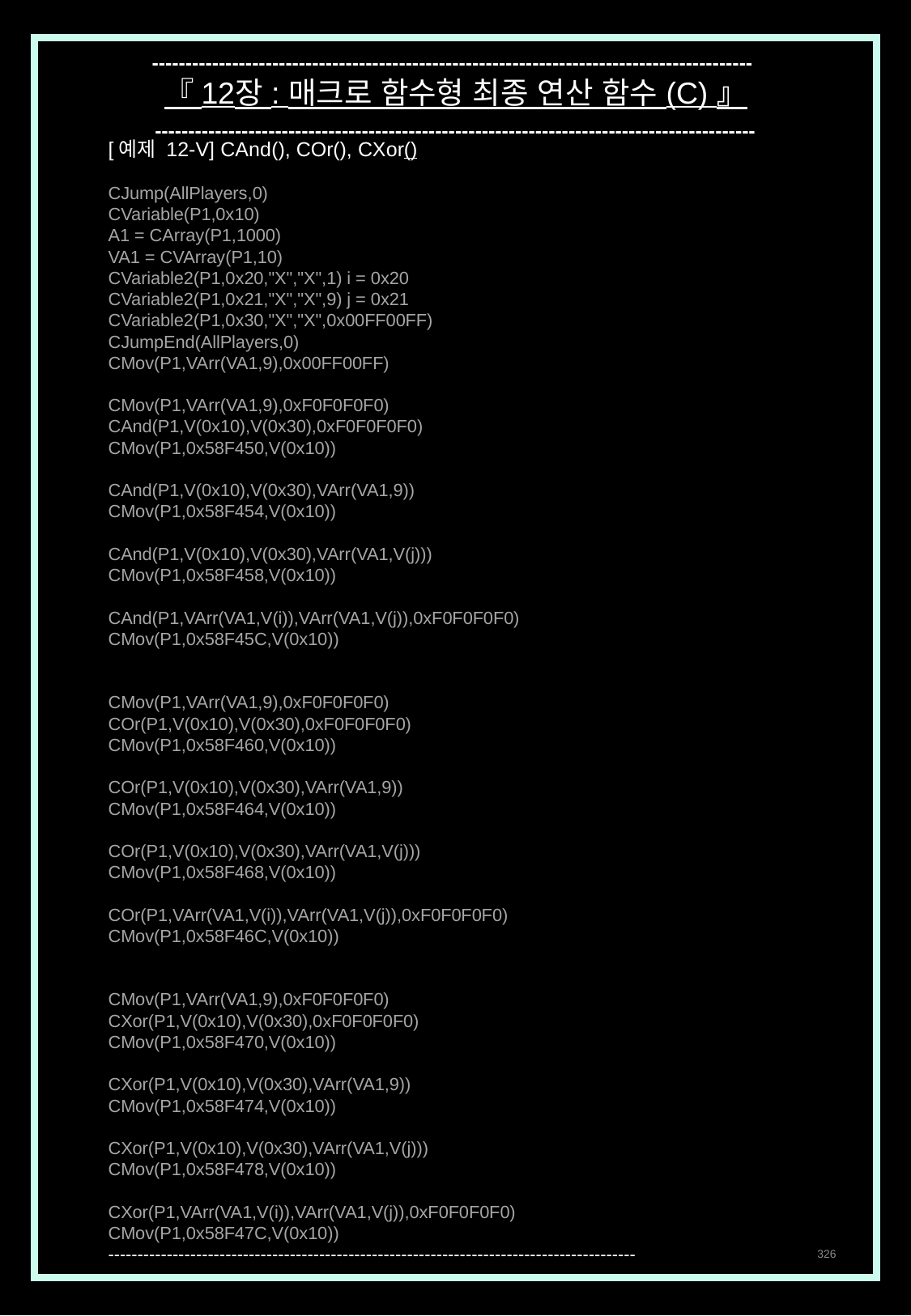

------------------------------------------------------------------------------------------
『 12장 : 매크로 함수형 최종 연산 함수 (C) 』
------------------------------------------------------------------------------------------
[예제 12-V] CAnd(), COr(), CXor()

CJump(AllPlayers,0)
CVariable(P1,0x10)
A1 = CArray(P1,1000)
VA1 = CVArray(P1,10)
CVariable2(P1,0x20,"X","X",1) i = 0x20
CVariable2(P1,0x21,"X","X",9) j = 0x21
CVariable2(P1,0x30,"X","X",0x00FF00FF)
CJumpEnd(AllPlayers,0)
CMov(P1,VArr(VA1,9),0x00FF00FF)

CMov(P1,VArr(VA1,9),0xF0F0F0F0)
CAnd(P1,V(0x10),V(0x30),0xF0F0F0F0)
CMov(P1,0x58F450,V(0x10))

CAnd(P1,V(0x10),V(0x30),VArr(VA1,9))
CMov(P1,0x58F454,V(0x10))

CAnd(P1,V(0x10),V(0x30),VArr(VA1,V(j)))
CMov(P1,0x58F458,V(0x10))

CAnd(P1,VArr(VA1,V(i)),VArr(VA1,V(j)),0xF0F0F0F0)
CMov(P1,0x58F45C,V(0x10))

CMov(P1,VArr(VA1,9),0xF0F0F0F0)
COr(P1,V(0x10),V(0x30),0xF0F0F0F0)
CMov(P1,0x58F460,V(0x10))

COr(P1,V(0x10),V(0x30),VArr(VA1,9))
CMov(P1,0x58F464,V(0x10))

COr(P1,V(0x10),V(0x30),VArr(VA1,V(j)))
CMov(P1,0x58F468,V(0x10))

COr(P1,VArr(VA1,V(i)),VArr(VA1,V(j)),0xF0F0F0F0)
CMov(P1,0x58F46C,V(0x10))

CMov(P1,VArr(VA1,9),0xF0F0F0F0)
CXor(P1,V(0x10),V(0x30),0xF0F0F0F0)
CMov(P1,0x58F470,V(0x10))

CXor(P1,V(0x10),V(0x30),VArr(VA1,9))
CMov(P1,0x58F474,V(0x10))

CXor(P1,V(0x10),V(0x30),VArr(VA1,V(j)))
CMov(P1,0x58F478,V(0x10))

CXor(P1,VArr(VA1,V(i)),VArr(VA1,V(j)),0xF0F0F0F0)
CMov(P1,0x58F47C,V(0x10))
------------------------------------------------------------------------------------------

326